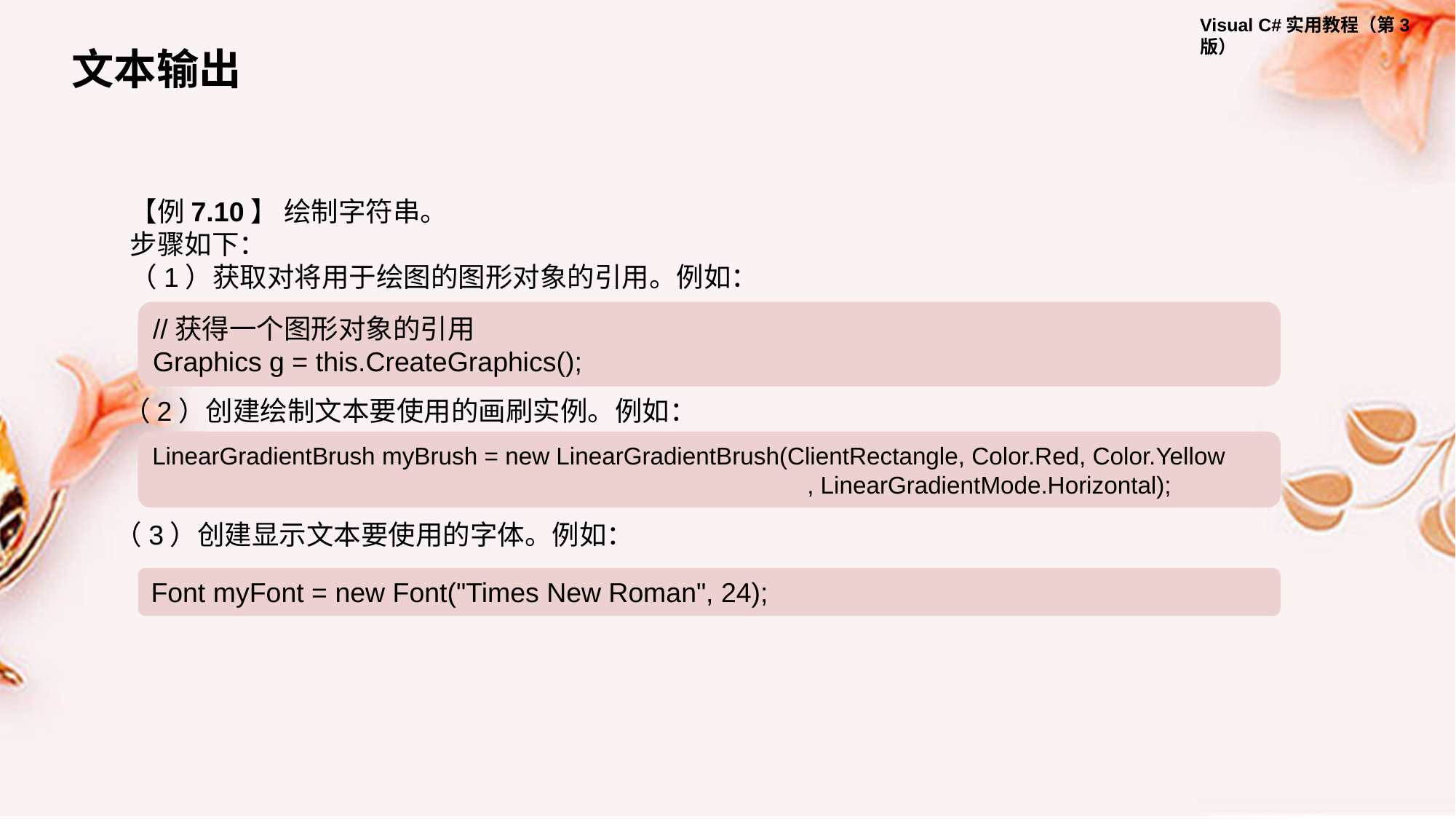

文本输出
【例7.10】 绘制字符串。
步骤如下：
（1）获取对将用于绘图的图形对象的引用。例如：
//获得一个图形对象的引用
Graphics g = this.CreateGraphics();
（2）创建绘制文本要使用的画刷实例。例如：
LinearGradientBrush myBrush = new LinearGradientBrush(ClientRectangle, Color.Red, Color.Yellow
						, LinearGradientMode.Horizontal);
（3）创建显示文本要使用的字体。例如：
Font myFont = new Font("Times New Roman", 24);